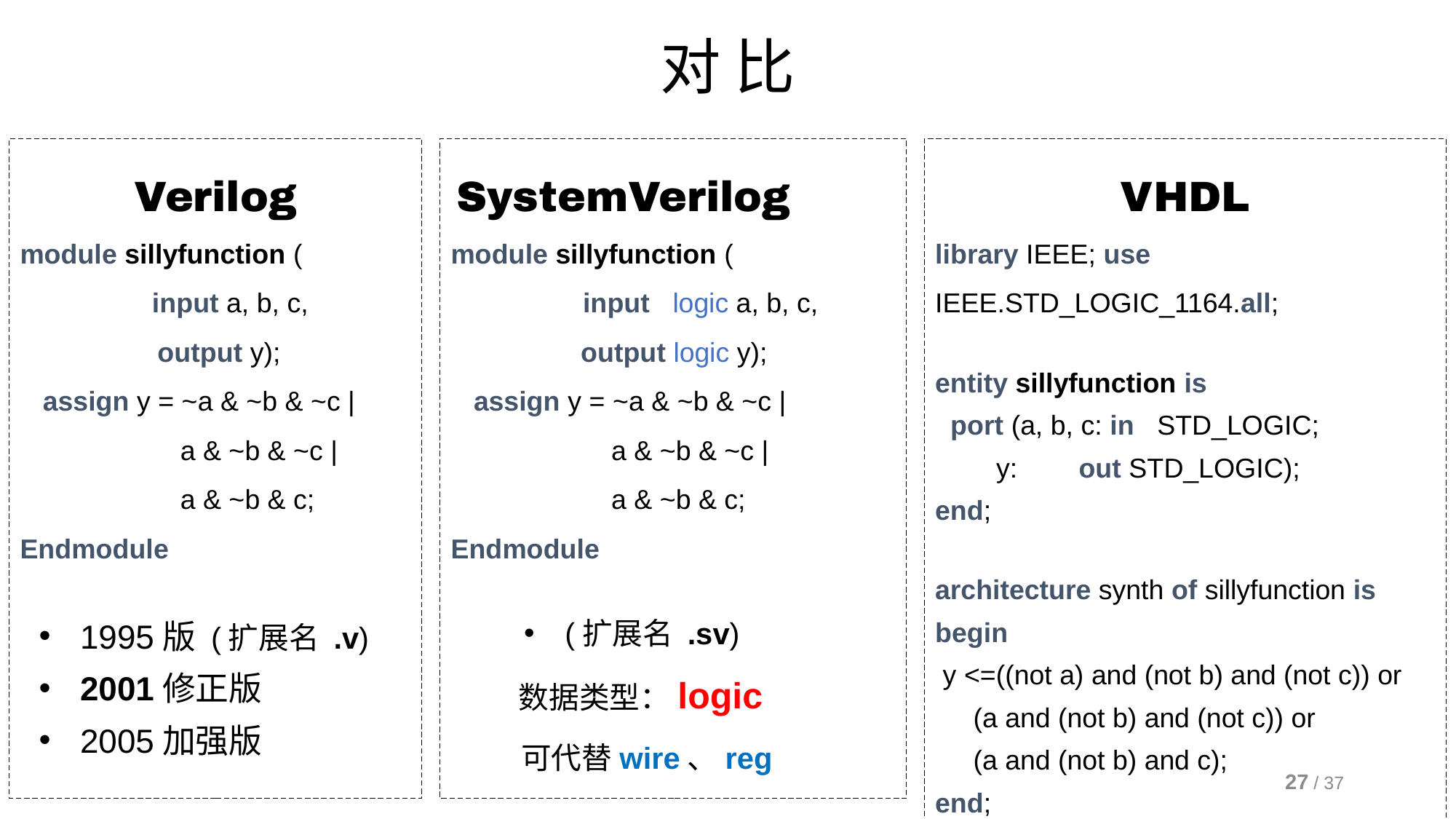

# 对 比
Verilog
module sillyfunction (
	   input a, b, c,
                  output y);
   assign y = ~a & ~b & ~c |
                     a & ~b & ~c |
                     a & ~b & c;
Endmodule

SystemVerilog
module sillyfunction (
	   input   logic a, b, c,
                 output logic y);
   assign y = ~a & ~b & ~c |
                     a & ~b & ~c |
                     a & ~b & c;
Endmodule

VHDL
library IEEE; use IEEE.STD_LOGIC_1164.all;
entity sillyfunction is
  port (a, b, c: in   STD_LOGIC;
        y:        out STD_LOGIC);
end;
architecture synth of sillyfunction is
begin
 y <=((not a) and (not b) and (not c)) or
     (a and (not b) and (not c)) or
     (a and (not b) and c);
end;

1995版 (扩展名 .v)
2001修正版
2005加强版
(扩展名 .sv)
数据类型：logic
可代替wire、reg
27 / 37